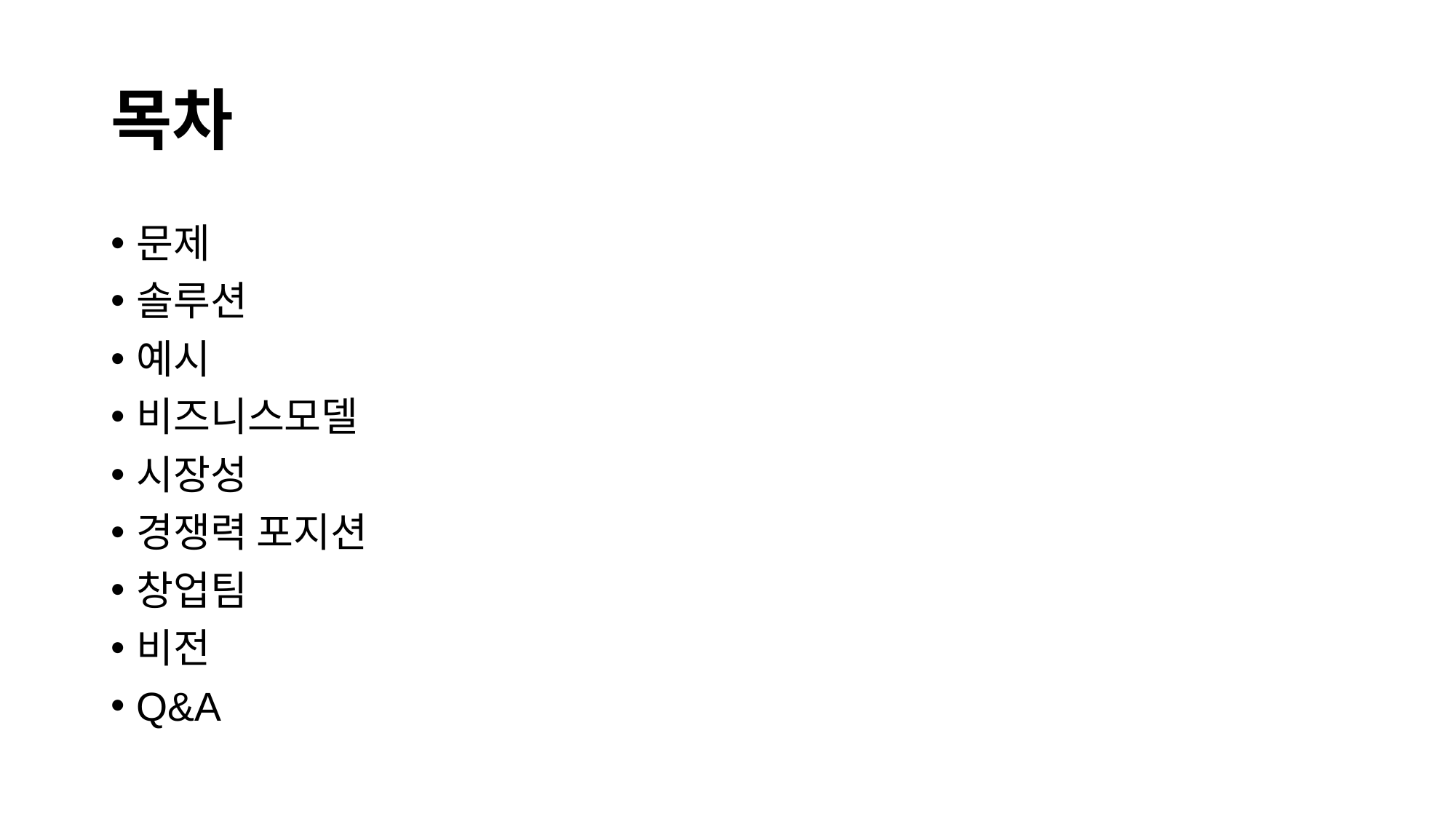

목차
문제
솔루션
예시
비즈니스모델
시장성
경쟁력 포지션
창업팀
비전
Q&A